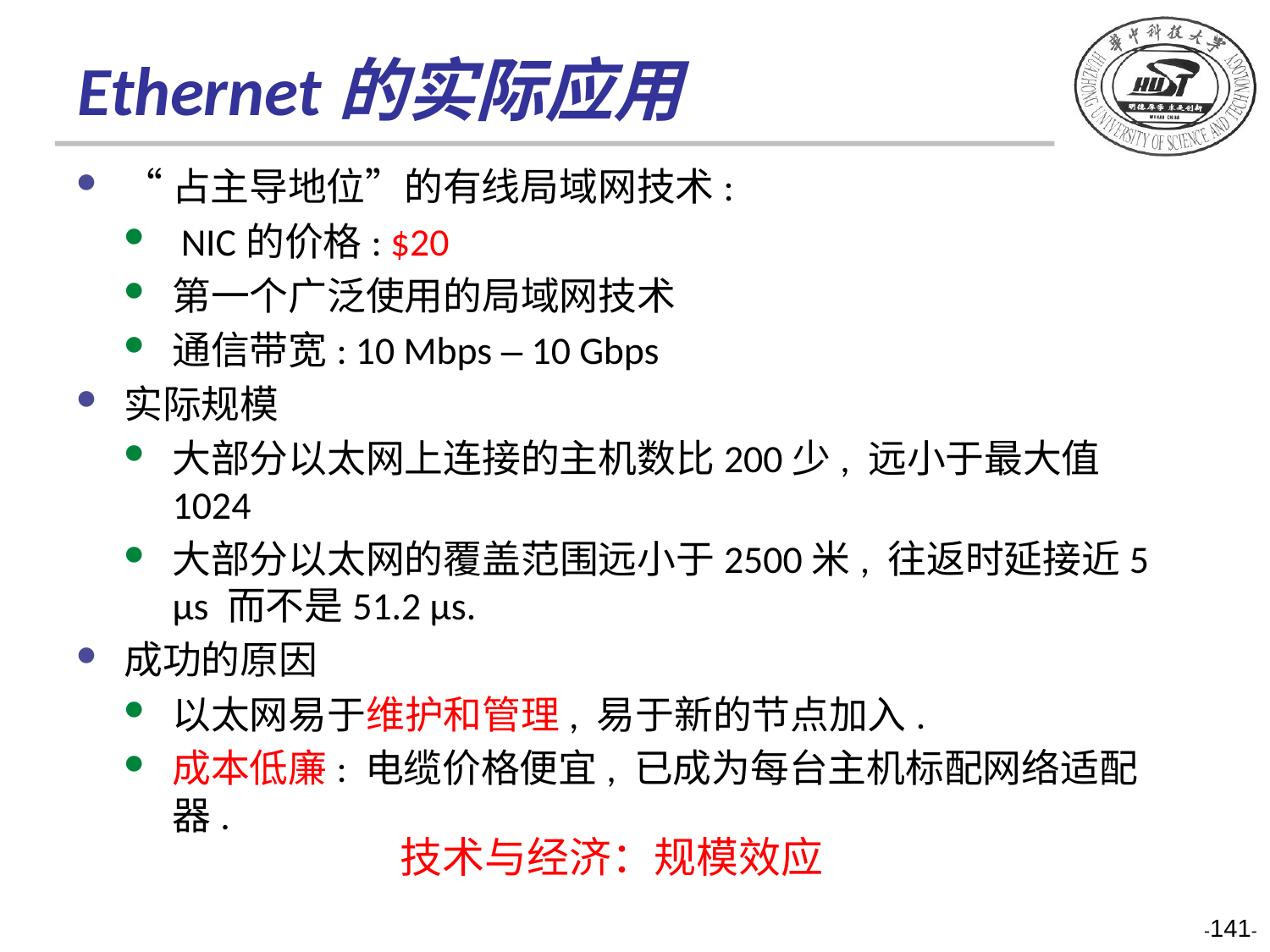

# Ethernet的实际应用
“占主导地位”的有线局域网技术:
 NIC的价格: $20
第一个广泛使用的局域网技术
通信带宽: 10 Mbps – 10 Gbps
实际规模
大部分以太网上连接的主机数比200少, 远小于最大值 1024
大部分以太网的覆盖范围远小于2500米, 往返时延接近5 μs 而不是51.2 μs.
成功的原因
以太网易于维护和管理, 易于新的节点加入.
成本低廉: 电缆价格便宜, 已成为每台主机标配网络适配器.
技术与经济：规模效应
-141-